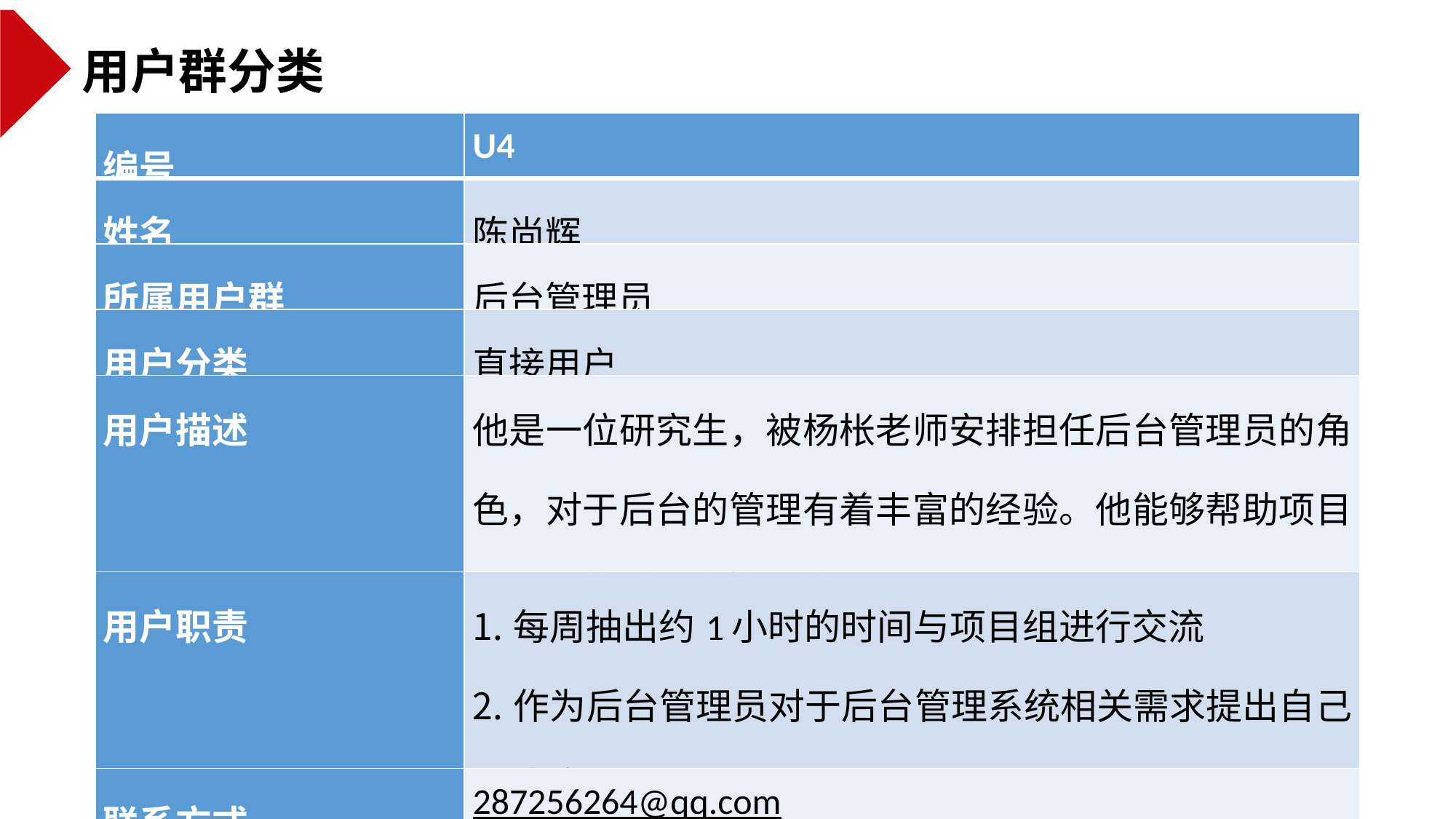

用户群分类
| 编号 | U4 |
| --- | --- |
| 姓名 | 陈尚辉 |
| 所属用户群 | 后台管理员 |
| 用户分类 | 直接用户 |
| 用户描述 | 他是一位研究生，被杨枨老师安排担任后台管理员的角色，对于后台的管理有着丰富的经验。他能够帮助项目小组解答对后台管理的疑问。 |
| 用户职责 | 每周抽出约1小时的时间与项目组进行交流 作为后台管理员对于后台管理系统相关需求提出自己的意见 |
| 联系方式 | 287256264@qq.com |